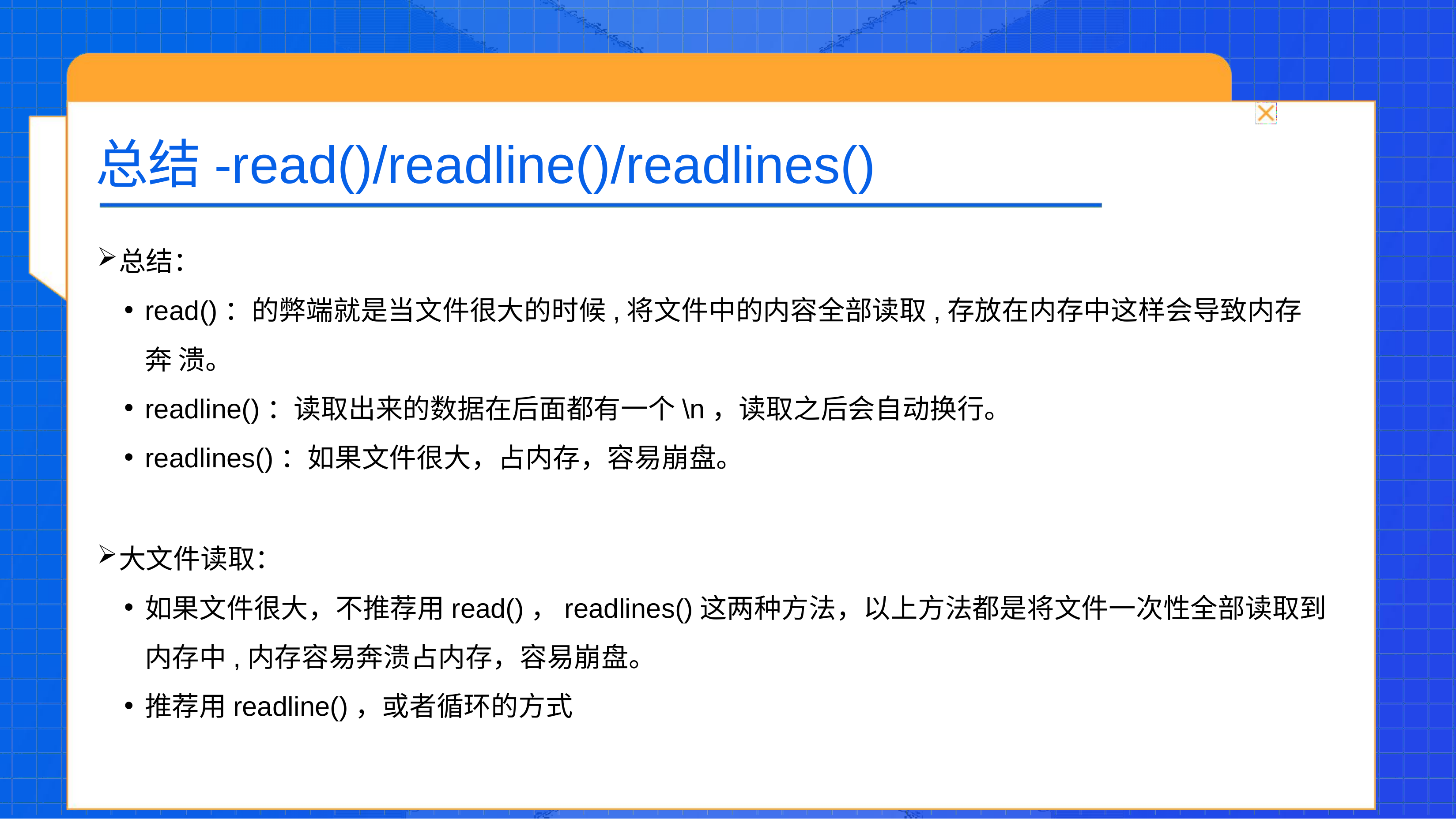

# 总结-read()/readline()/readlines()

总结：
read()：的弊端就是当文件很大的时候,将文件中的内容全部读取,存放在内存中这样会导致内存奔 溃。
readline()：读取出来的数据在后面都有一个\n，读取之后会自动换行。
readlines()：如果文件很大，占内存，容易崩盘。

大文件读取：
如果文件很大，不推荐用read()，readlines()这两种方法，以上方法都是将文件一次性全部读取到 内存中,内存容易奔溃占内存，容易崩盘。
推荐用readline()，或者循环的方式